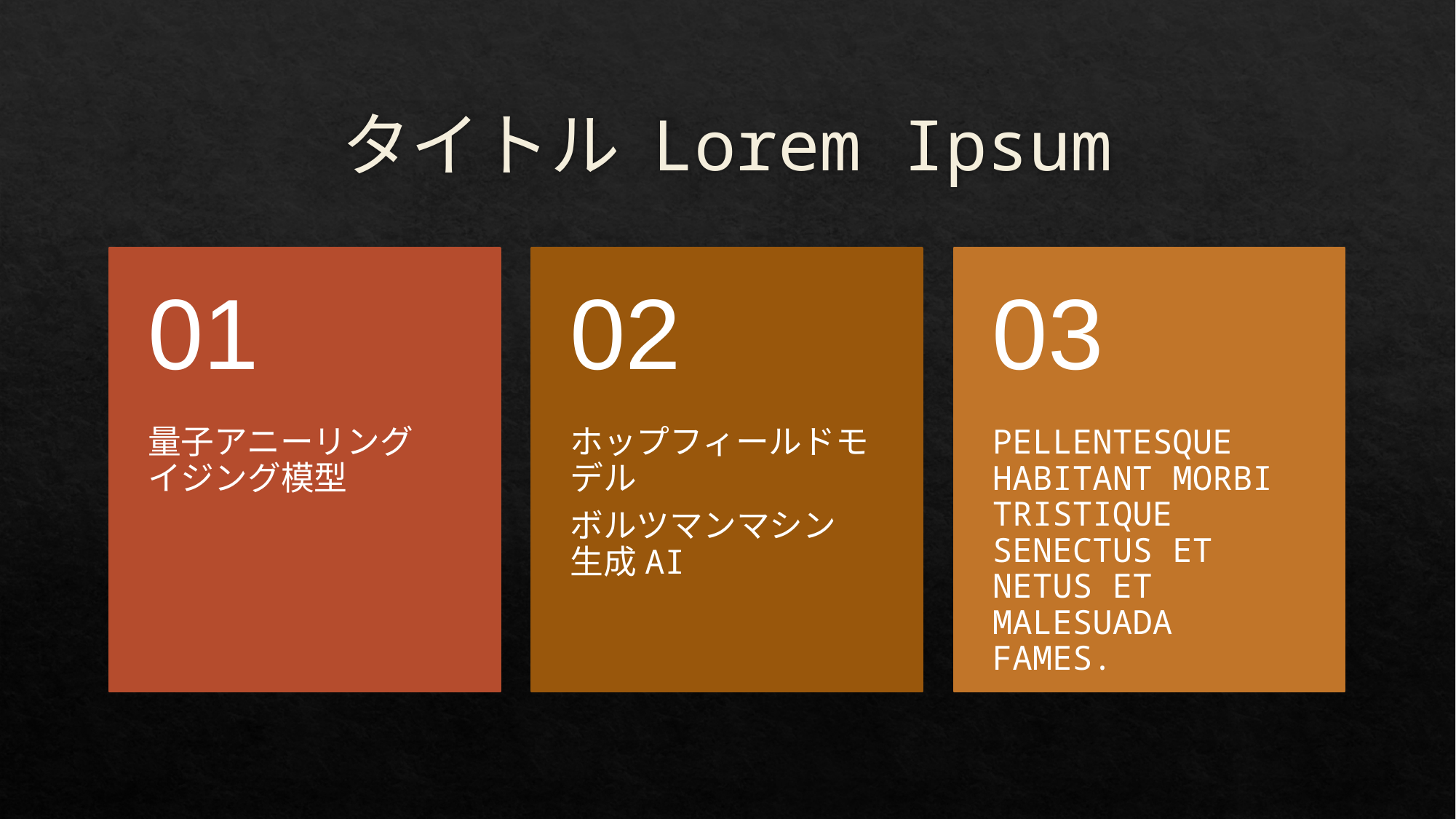

# タイトル Lorem Ipsum
量子アニーリング　イジング模型
01
ホップフィールドモデル
ボルツマンマシン　生成AI
02
Pellentesque habitant morbi tristique senectus et netus et malesuada fames.
03